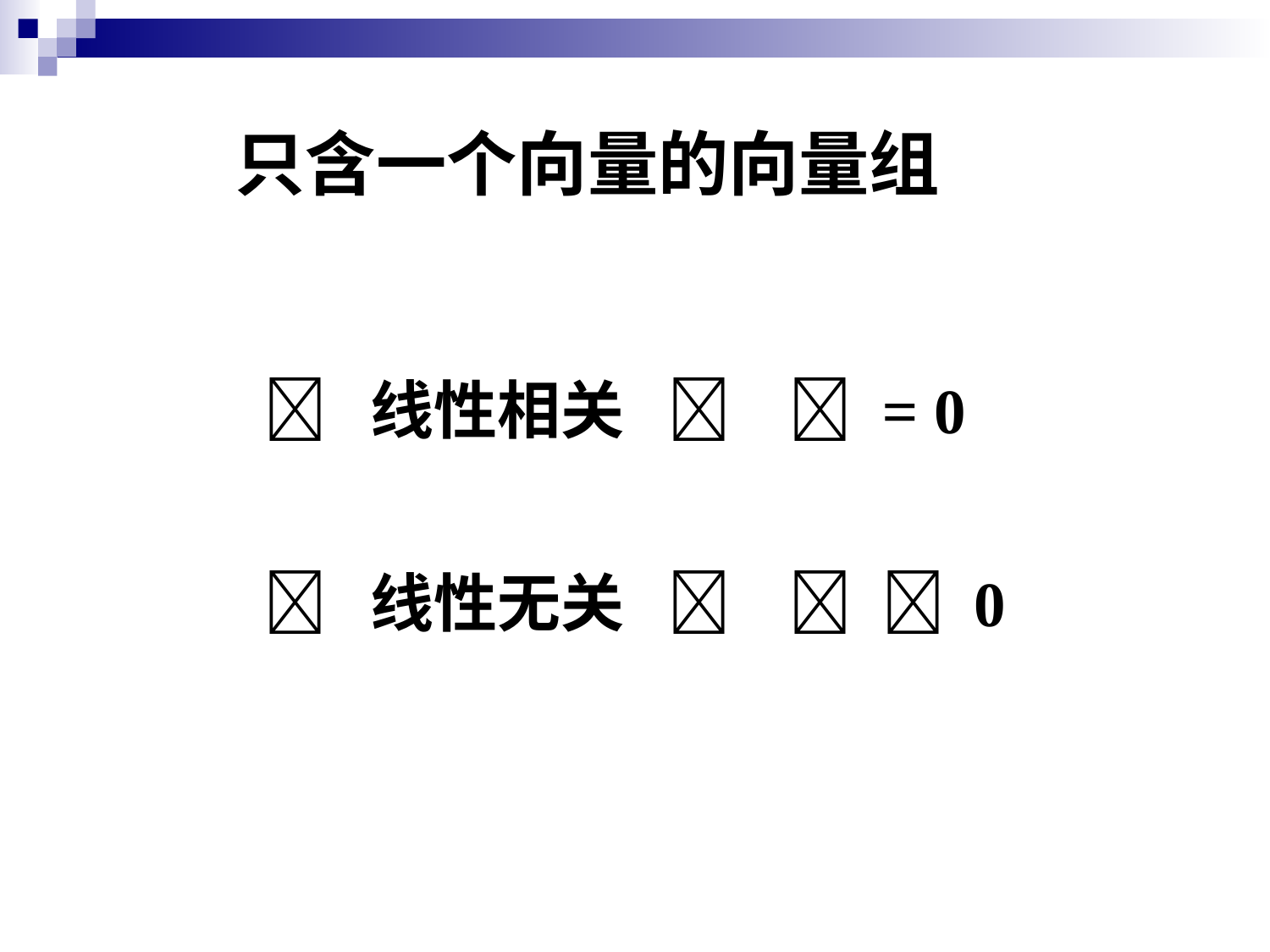

# 只含一个向量的向量组
             α  线性相关   ⇔    α = 0

             α  线性无关   ⇔    α  ≠ 0